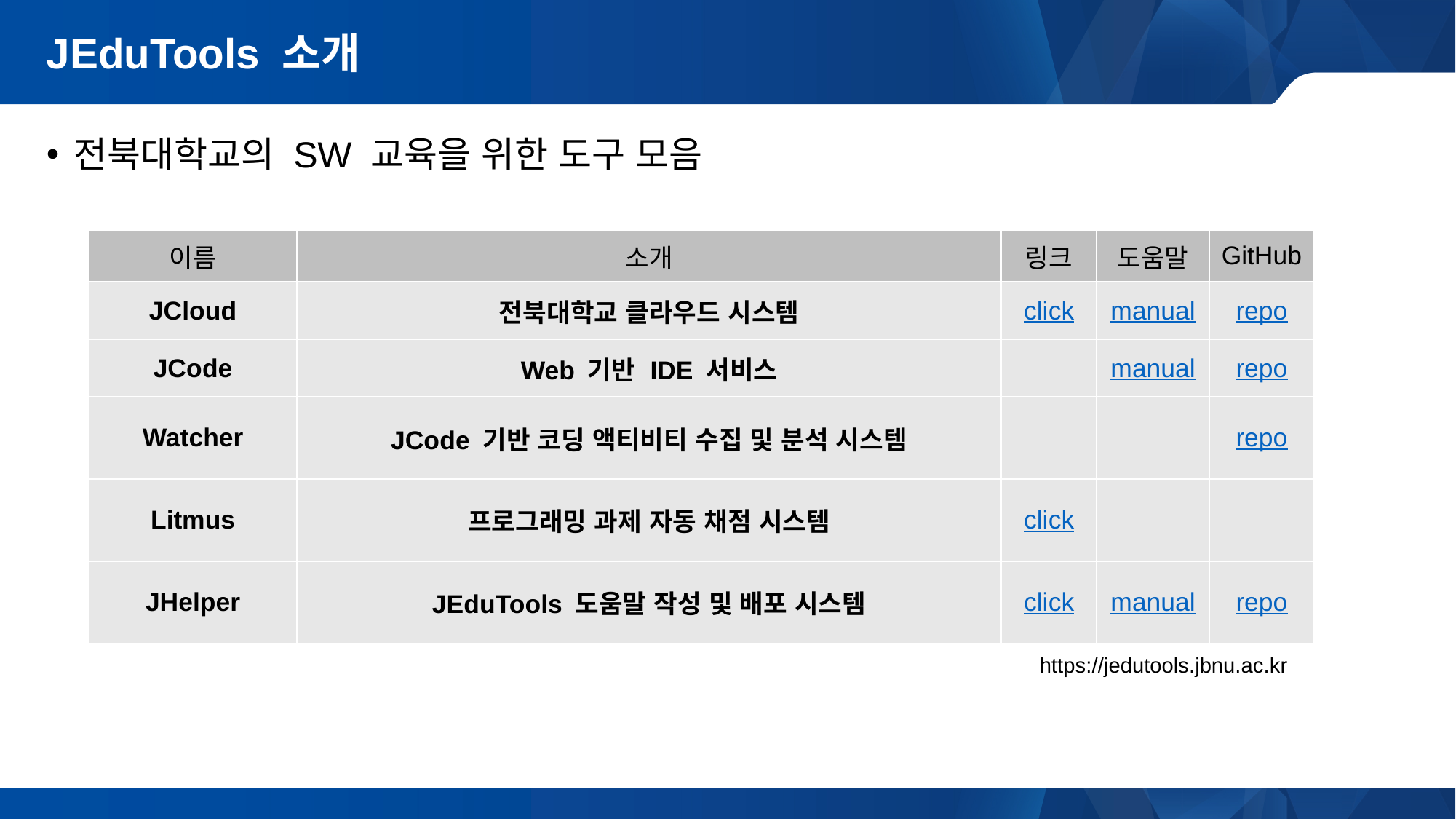

# JEduTools 소개
전북대학교의 SW 교육을 위한 도구 모음
| 이름 | 소개 | 링크 | 도움말 | GitHub |
| --- | --- | --- | --- | --- |
| JCloud | 전북대학교 클라우드 시스템 | click | manual | repo |
| JCode | Web 기반 IDE 서비스 |  | manual | repo |
| Watcher | JCode 기반 코딩 액티비티 수집 및 분석 시스템 |  |  | repo |
| Litmus | 프로그래밍 과제 자동 채점 시스템 | click |  |  |
| JHelper | JEduTools 도움말 작성 및 배포 시스템 | click | manual | repo |
https://jedutools.jbnu.ac.kr